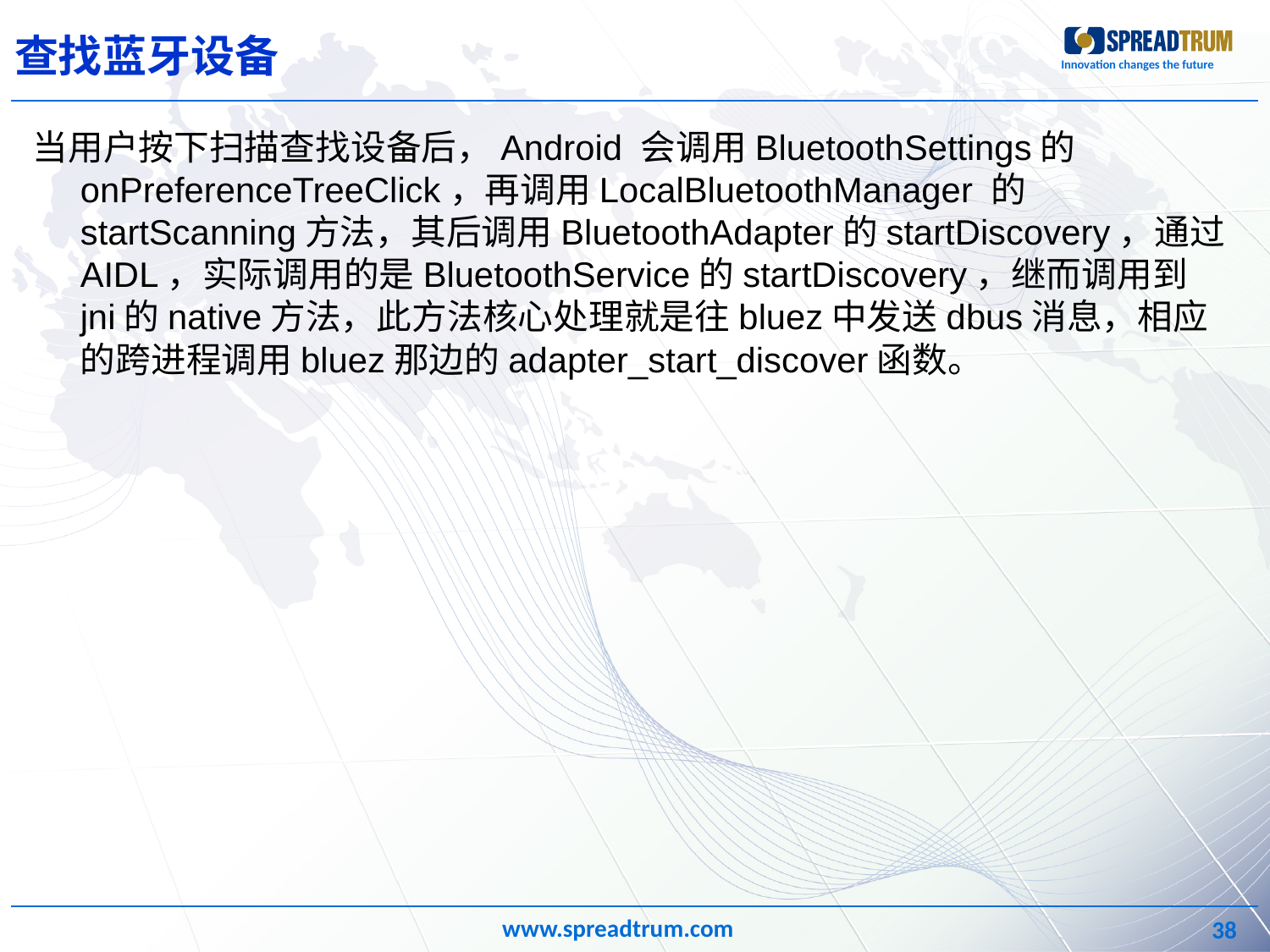

# 查找蓝牙设备
当用户按下扫描查找设备后，Android 会调用BluetoothSettings的onPreferenceTreeClick，再调用LocalBluetoothManager 的startScanning方法，其后调用BluetoothAdapter的startDiscovery，通过AIDL，实际调用的是BluetoothService的startDiscovery，继而调用到jni的native方法，此方法核心处理就是往bluez中发送dbus消息，相应的跨进程调用bluez那边的adapter_start_discover函数。